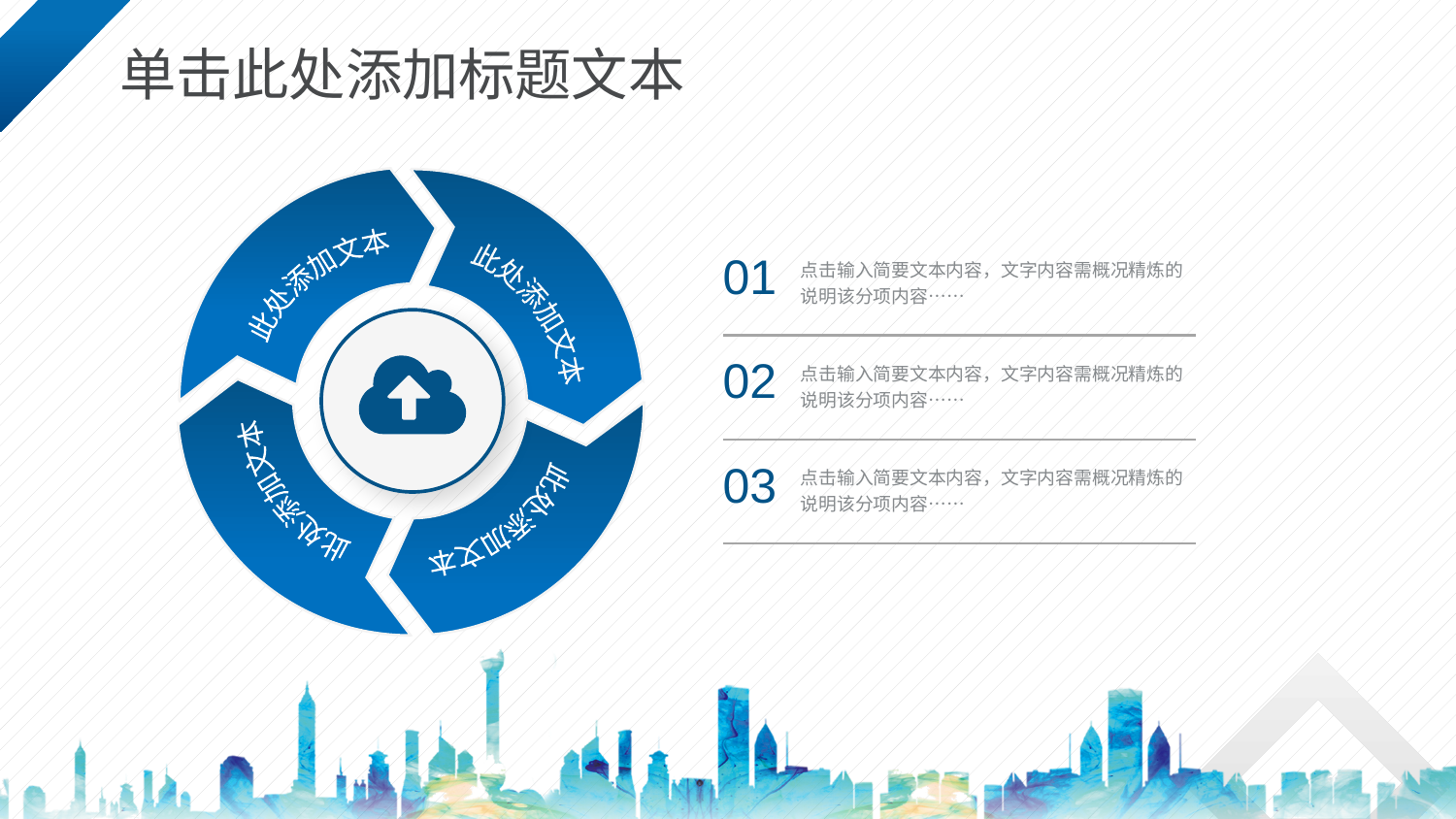

单击此处添加标题文本

此处添加文本

此处添加文本
此处添加文本

此处添加文本

01
点击输入简要文本内容，文字内容需概况精炼的说明该分项内容……

02
点击输入简要文本内容，文字内容需概况精炼的说明该分项内容……
03
点击输入简要文本内容，文字内容需概况精炼的说明该分项内容……